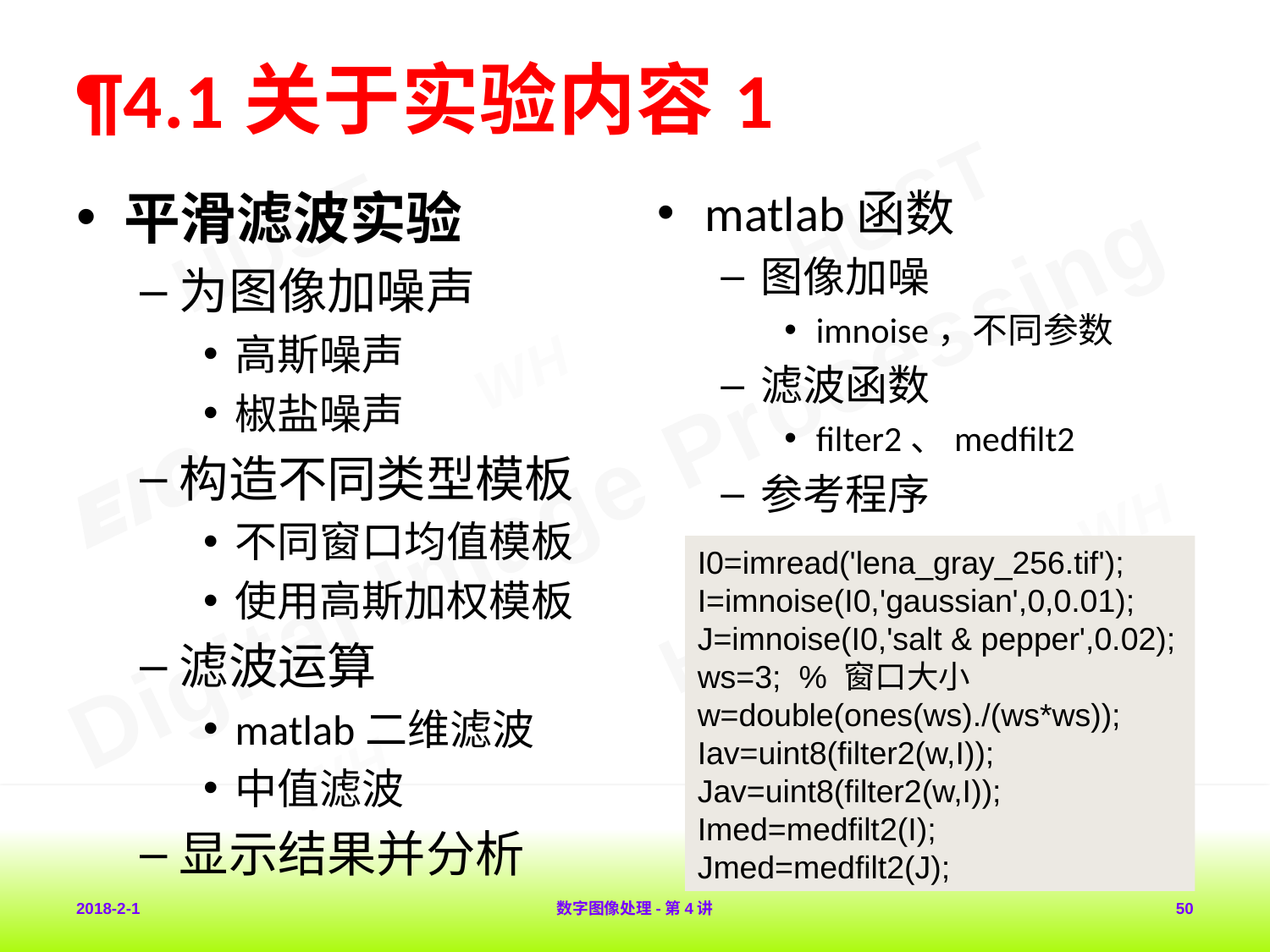

# ¶4.1关于实验内容1
平滑滤波实验
为图像加噪声
高斯噪声
椒盐噪声
构造不同类型模板
不同窗口均值模板
使用高斯加权模板
滤波运算
matlab二维滤波
中值滤波
显示结果并分析

matlab函数
图像加噪
imnoise，不同参数
滤波函数
filter2、medfilt2
参考程序
I0=imread('lena_gray_256.tif');
I=imnoise(I0,'gaussian',0,0.01);
J=imnoise(I0,'salt & pepper',0.02);
ws=3;  % 窗口大小
w=double(ones(ws)./(ws*ws));
Iav=uint8(filter2(w,I));
Jav=uint8(filter2(w,I)); Imed=medfilt2(I);
Jmed=medfilt2(J);
2018-2-1
数字图像处理-第4讲
50